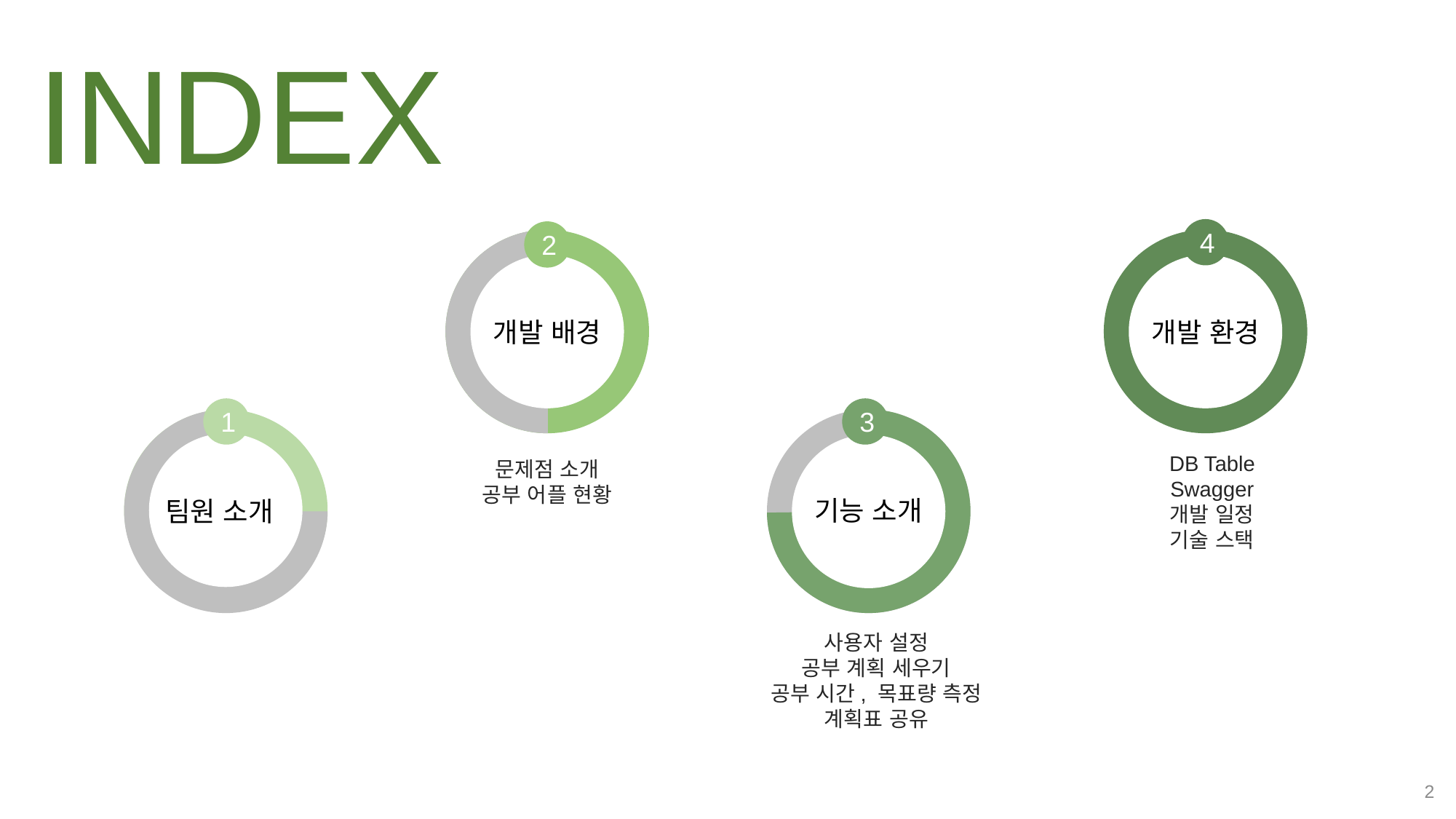

INDEX
4

개발 환경
DB Table
Swagger
개발 일정
기술 스택
2

개발 배경
문제점 소개
공부 어플 현황
1

팀원 소개
3

기능 소개
사용자 설정
공부 계획 세우기
공부 시간, 목표량 측정
계획표 공유
2